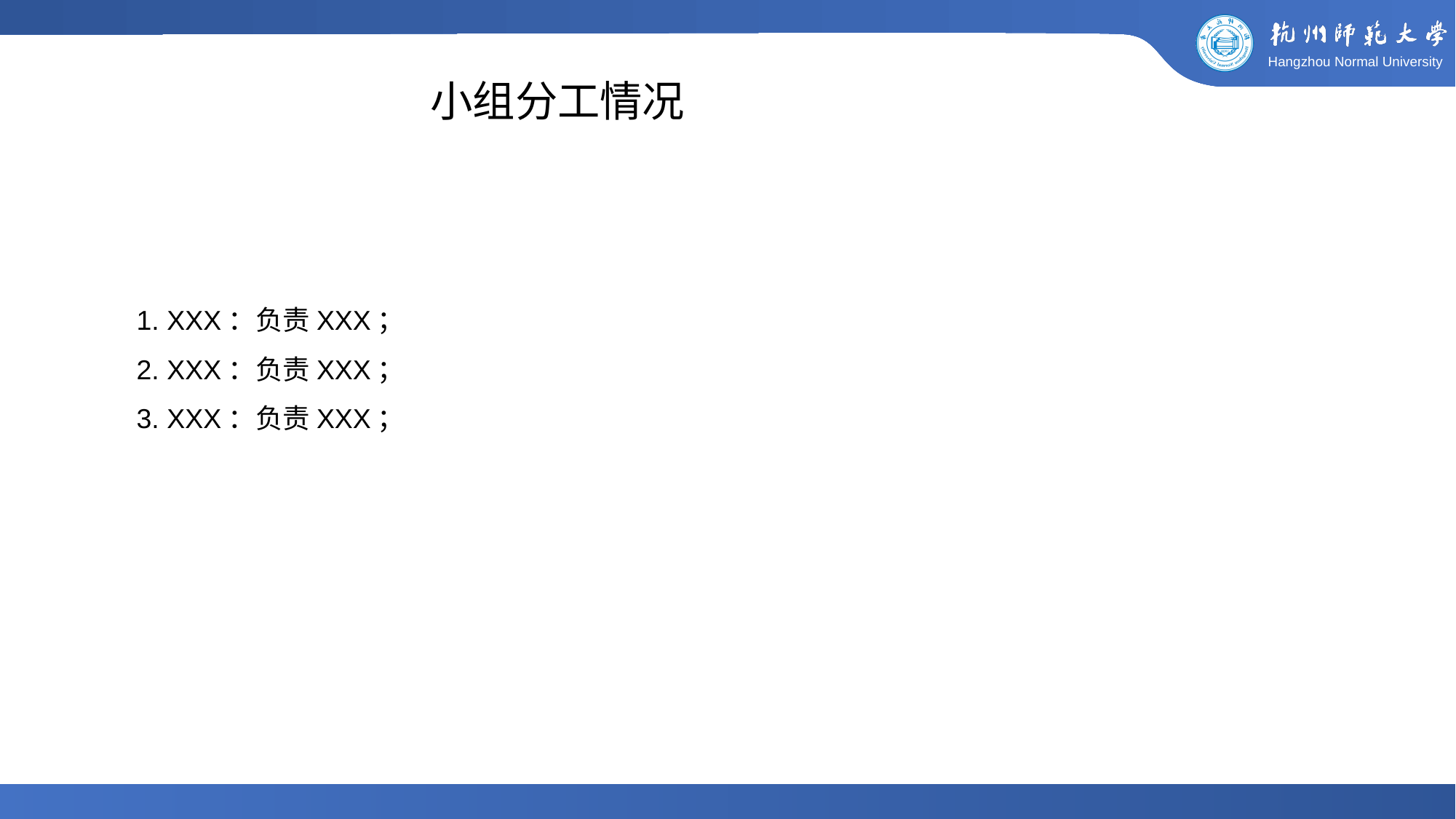

小组分工情况
1. XXX：负责XXX；
2. XXX：负责XXX；
3. XXX：负责XXX；